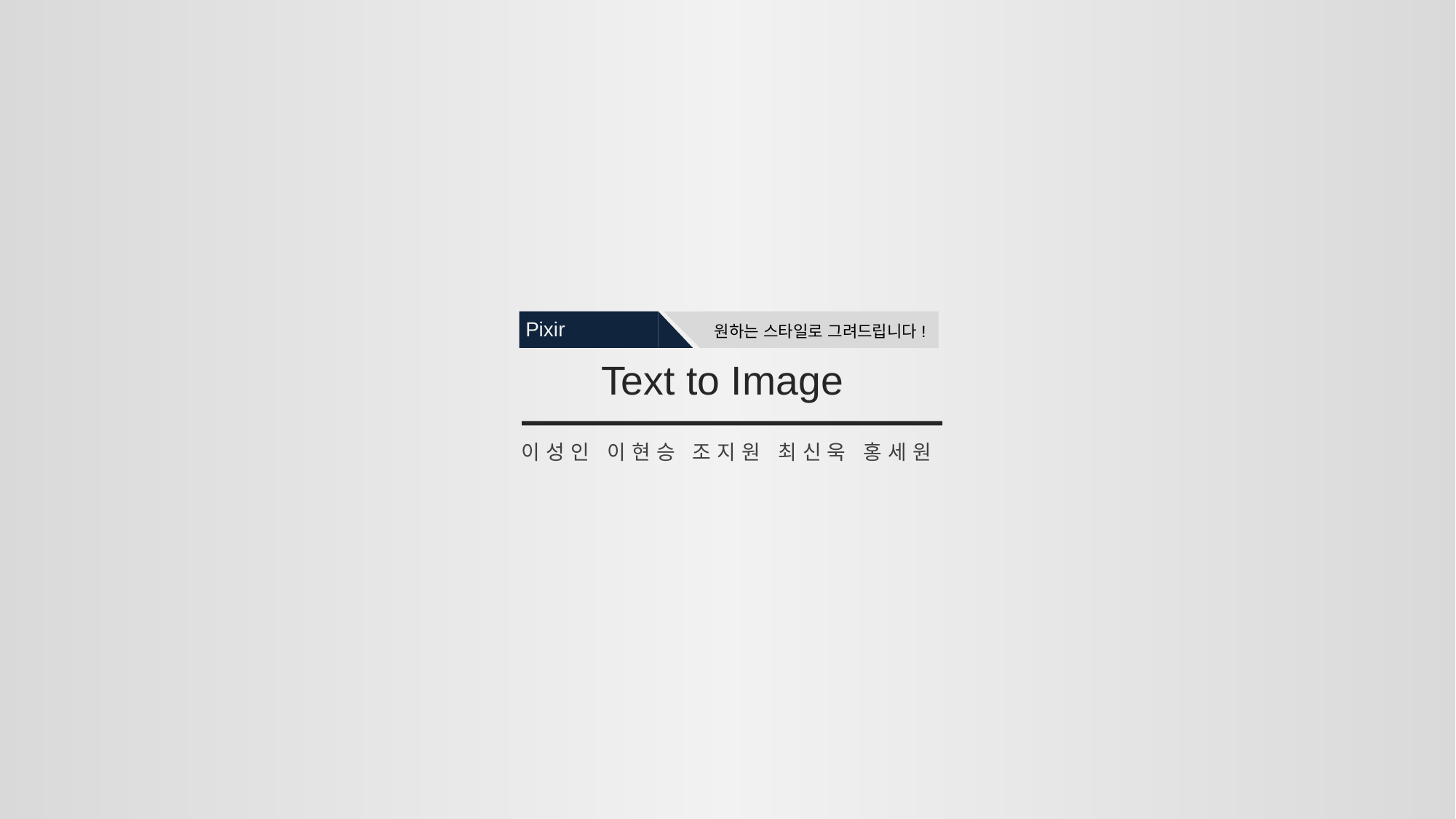

Pixir

원하는 스타일로 그려드립니다!
Text to Image

이성인 이현승 조지원 최신욱 홍세원